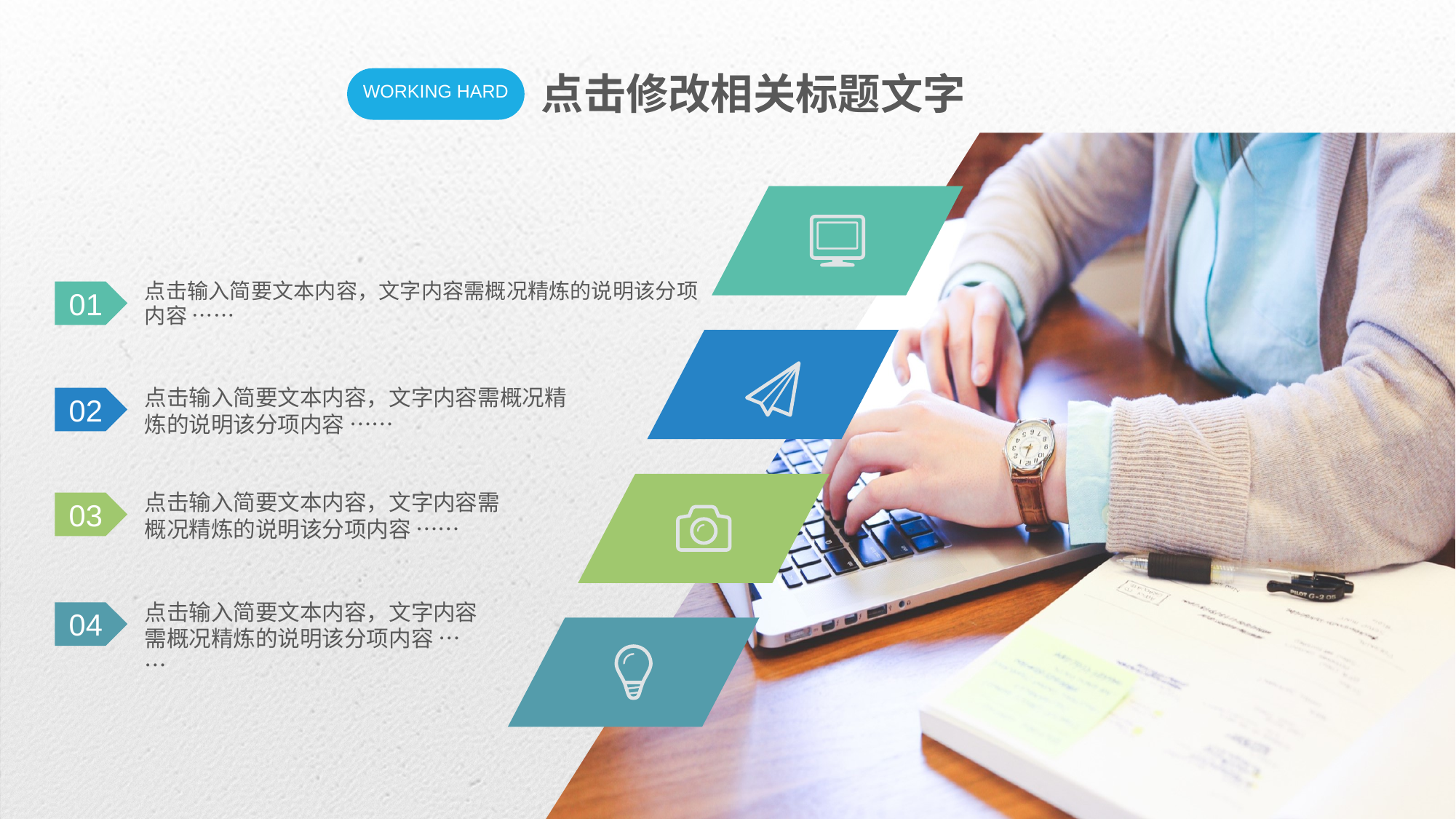

点击修改相关标题文字

点击输入简要文本内容，文字内容需概况精炼的说明该分项内容 ……
01

点击输入简要文本内容，文字内容需概况精炼的说明该分项内容 ……
02

点击输入简要文本内容，文字内容需概况精炼的说明该分项内容 ……
03
点击输入简要文本内容，文字内容需概况精炼的说明该分项内容 ……
04